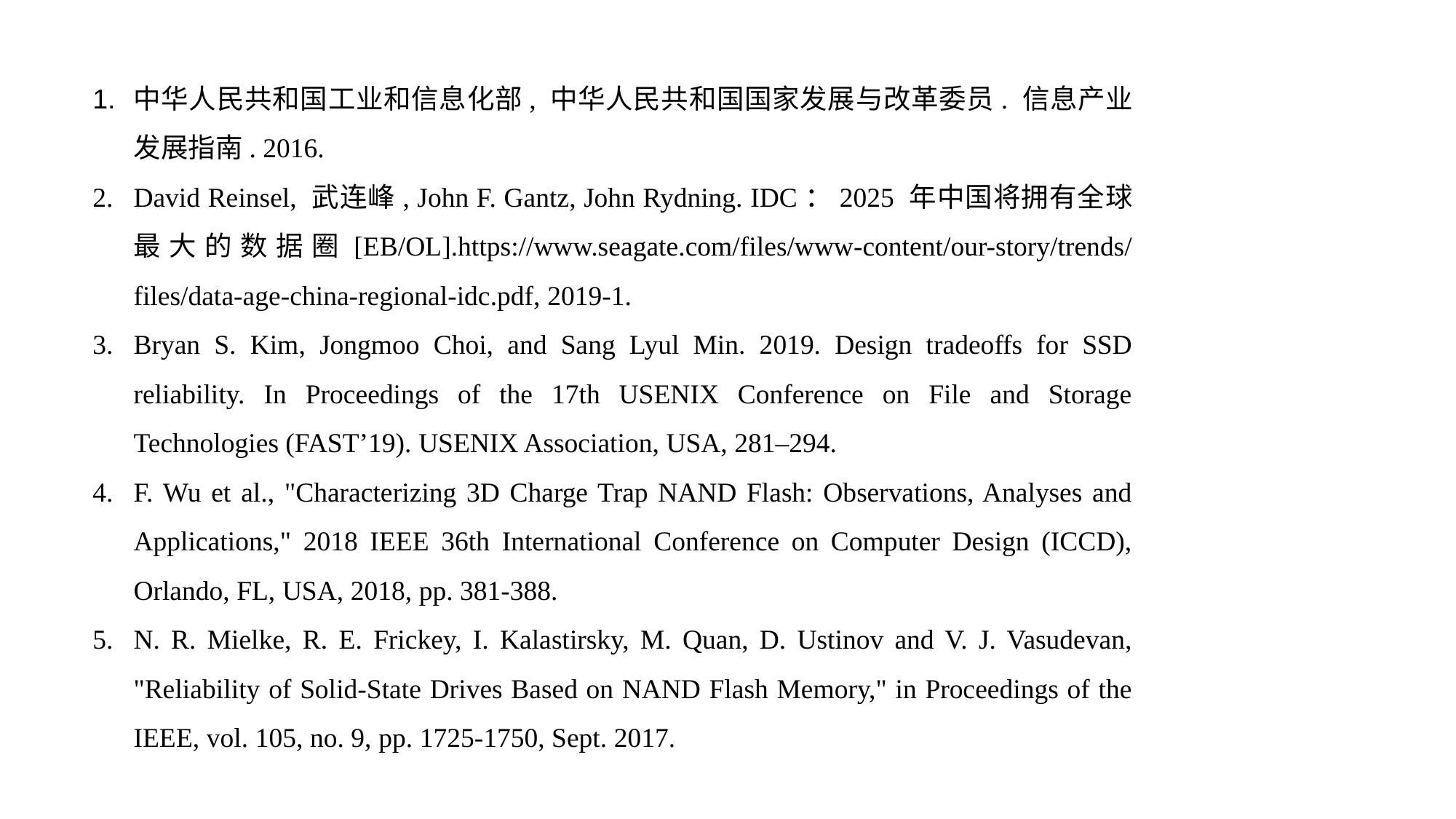

中华人民共和国工业和信息化部, 中华人民共和国国家发展与改革委员. 信息产业发展指南. 2016.
David Reinsel, 武连峰, John F. Gantz, John Rydning. IDC：2025 年中国将拥有全球最大的数据圈[EB/OL].https://www.seagate.com/files/www-content/our-story/trends/files/data-age-china-regional-idc.pdf, 2019-1.
Bryan S. Kim, Jongmoo Choi, and Sang Lyul Min. 2019. Design tradeoffs for SSD reliability. In Proceedings of the 17th USENIX Conference on File and Storage Technologies (FAST’19). USENIX Association, USA, 281–294.
F. Wu et al., "Characterizing 3D Charge Trap NAND Flash: Observations, Analyses and Applications," 2018 IEEE 36th International Conference on Computer Design (ICCD), Orlando, FL, USA, 2018, pp. 381-388.
N. R. Mielke, R. E. Frickey, I. Kalastirsky, M. Quan, D. Ustinov and V. J. Vasudevan, "Reliability of Solid-State Drives Based on NAND Flash Memory," in Proceedings of the IEEE, vol. 105, no. 9, pp. 1725-1750, Sept. 2017.